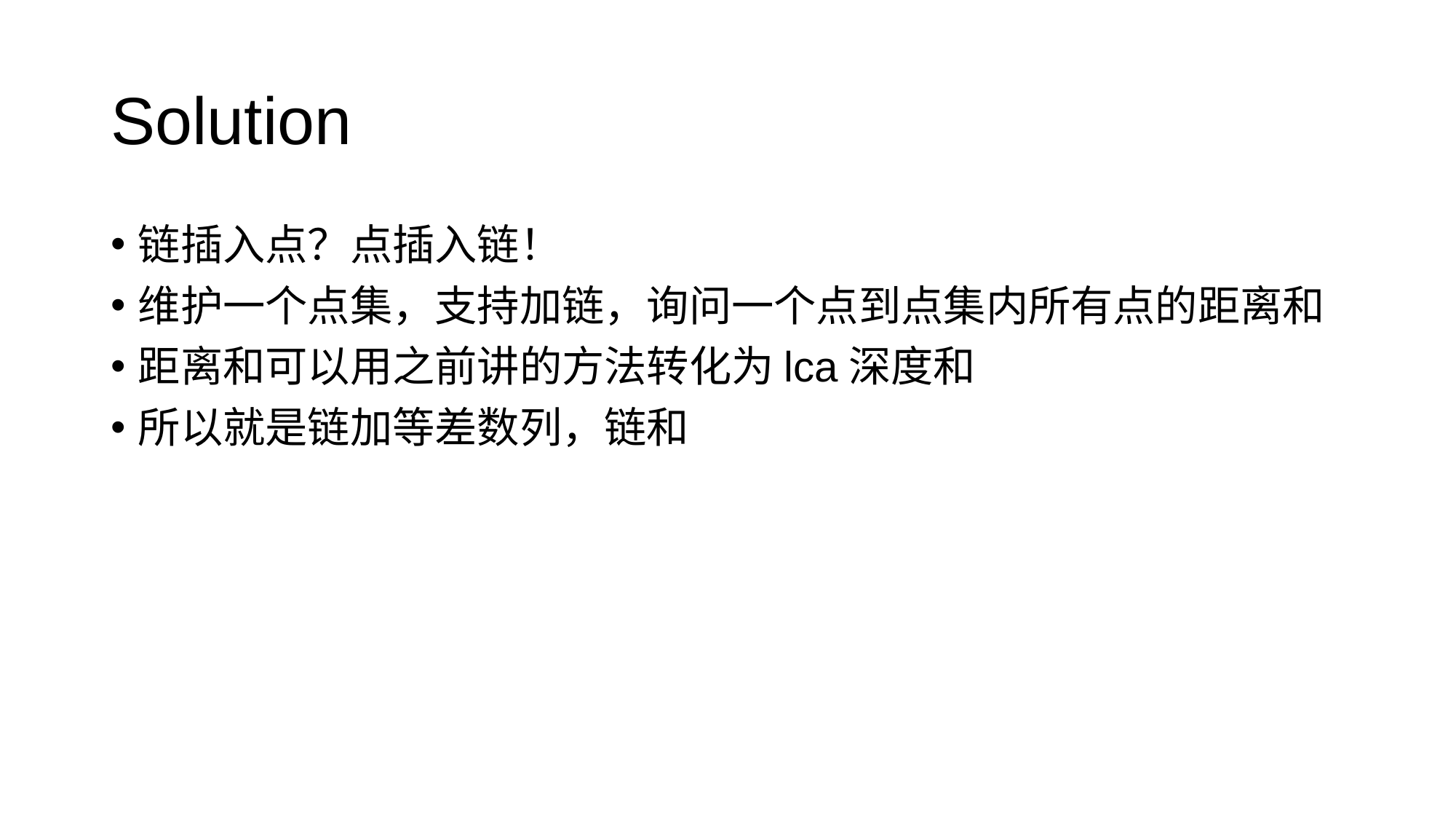

# Solution
链插入点？点插入链！
维护⼀个点集，支持加链，询问⼀个点到点集内所有点的距离和
距离和可以用之前讲的方法转化为lca深度和
所以就是链加等差数列，链和